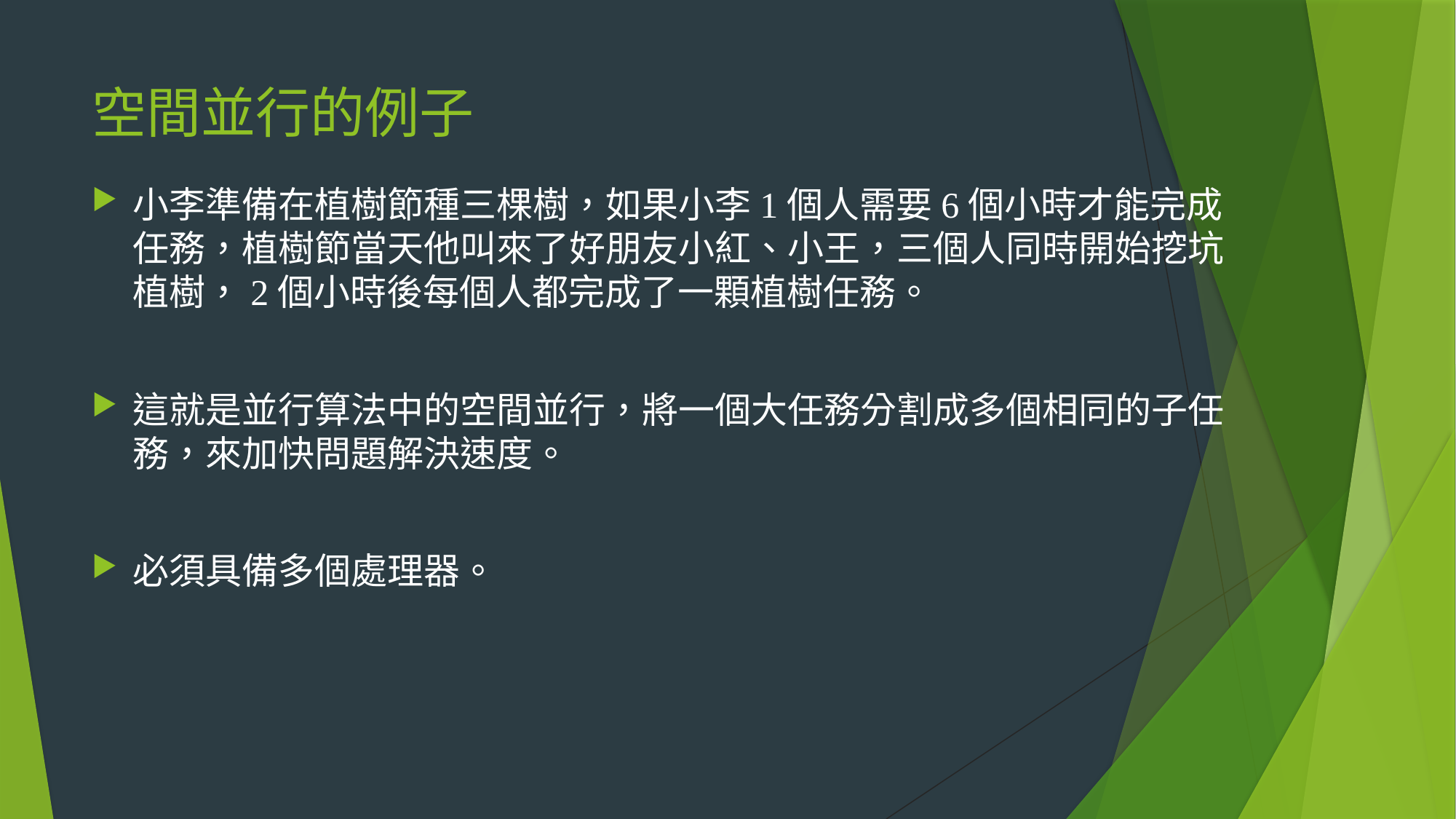

# 空間並行的例子
小李準備在植樹節種三棵樹，如果小李1個人需要6個小時才能完成任務，植樹節當天他叫來了好朋友小紅、小王，三個人同時開始挖坑植樹，2個小時後每個人都完成了一顆植樹任務。

這就是並行算法中的空間並行，將一個大任務分割成多個相同的子任務，來加快問題解決速度。

必須具備多個處理器。